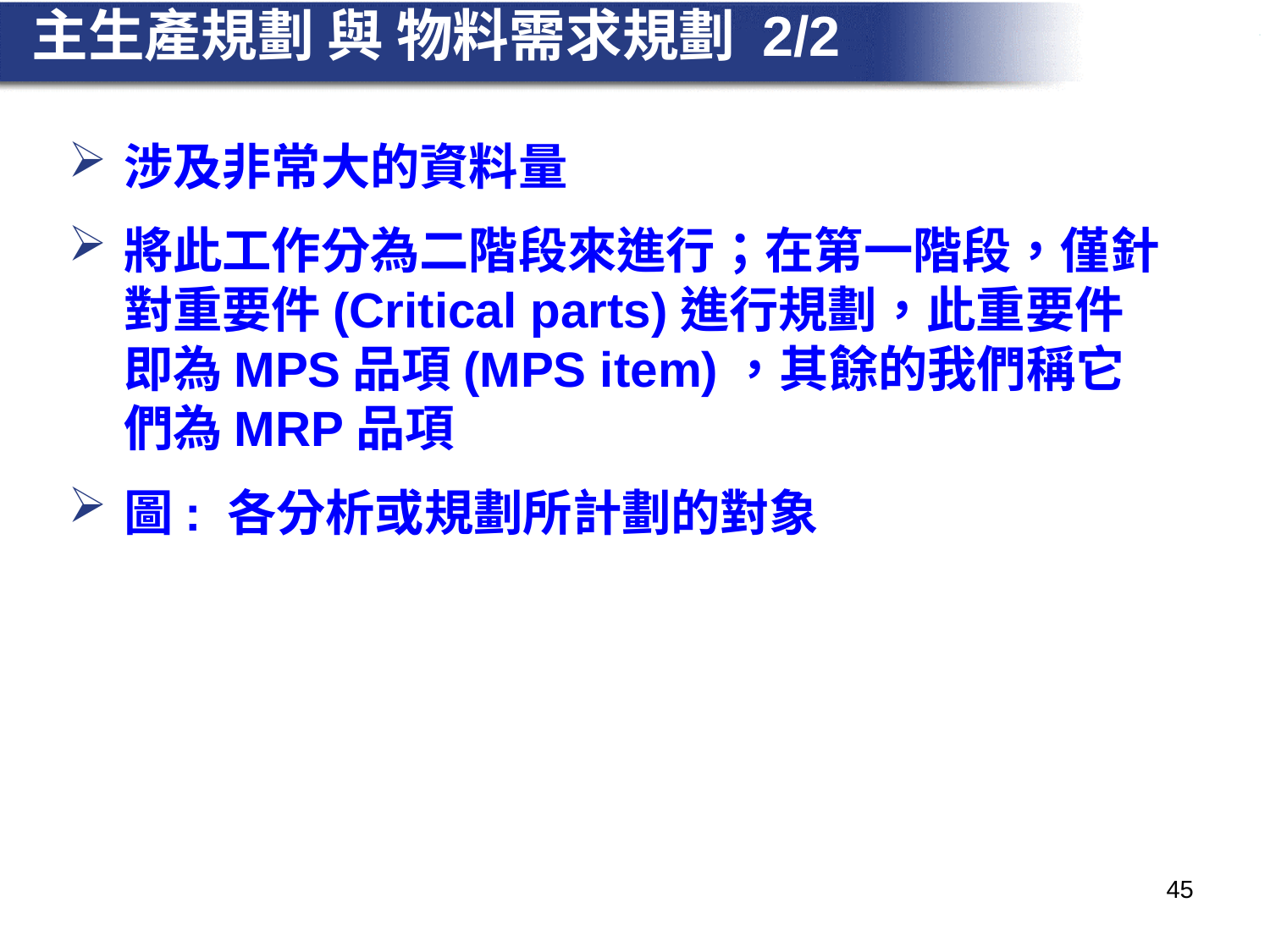

# 主生產規劃 與 物料需求規劃 2/2
涉及非常大的資料量
將此工作分為二階段來進行；在第一階段，僅針對重要件(Critical parts)進行規劃，此重要件即為MPS品項(MPS item)，其餘的我們稱它們為MRP品項
圖: 各分析或規劃所計劃的對象
45